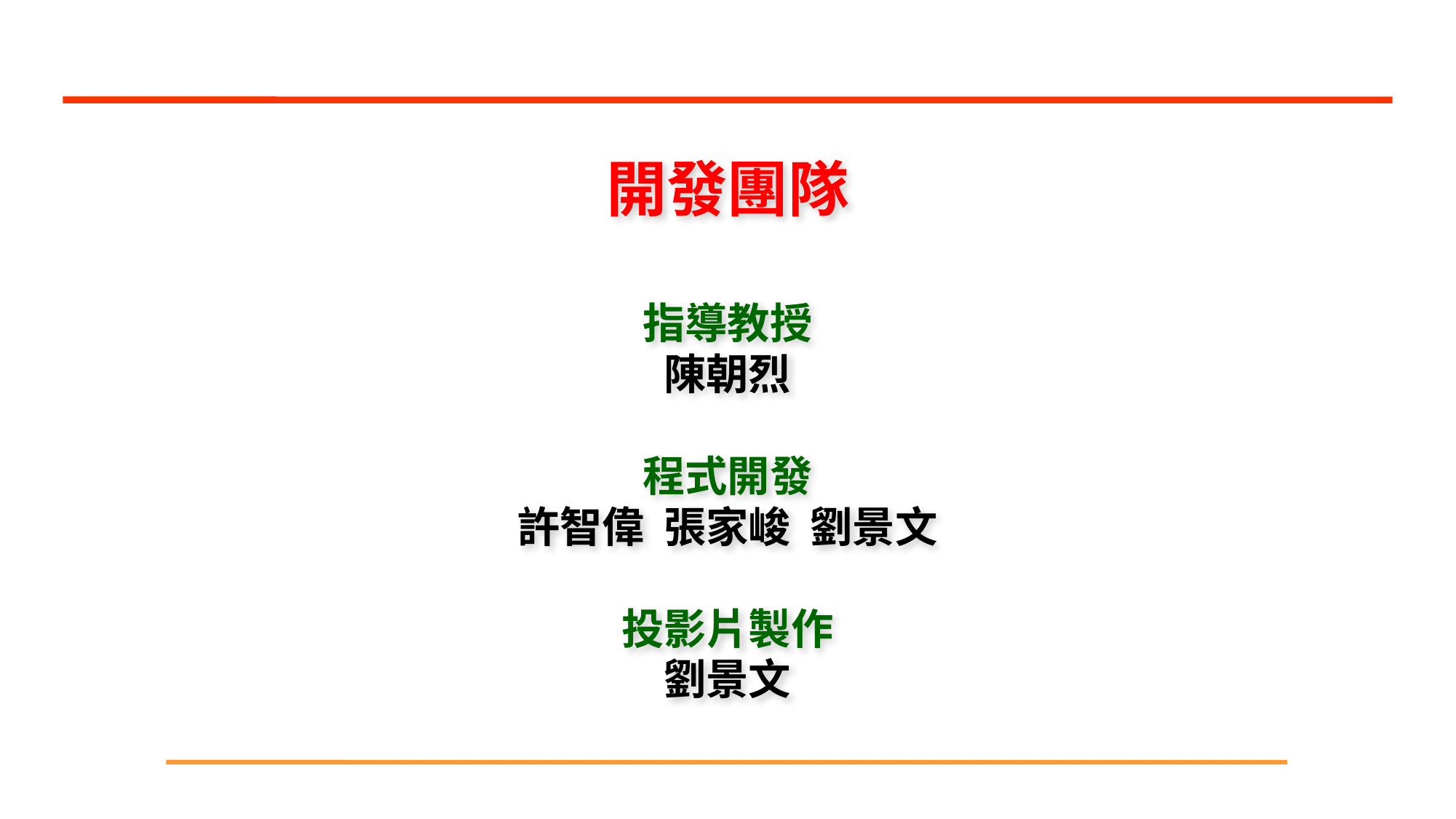

開發團隊

指導教授
陳朝烈

程式開發
許智偉  張家峻  劉景文

投影片製作
劉景文